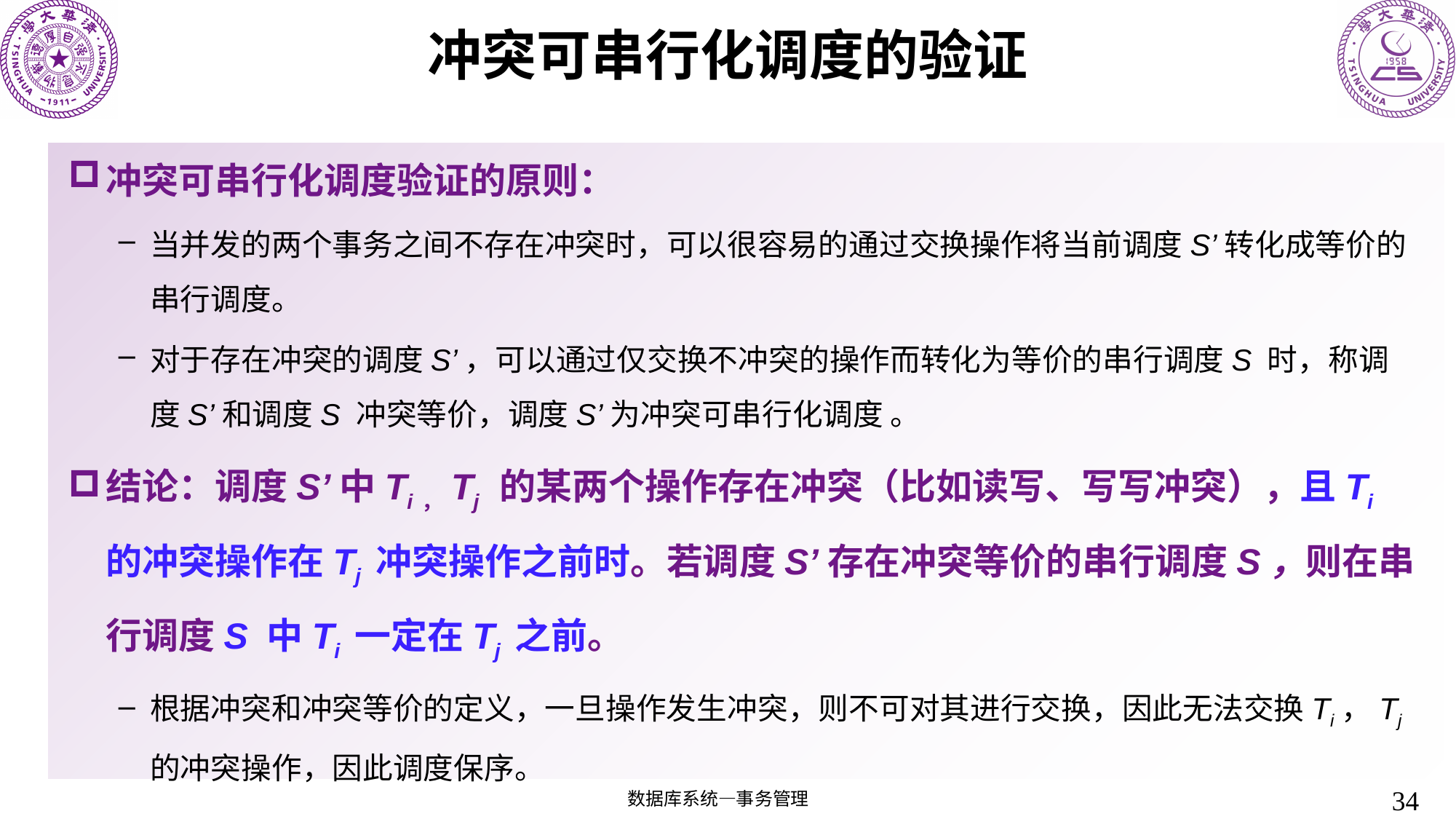

# 冲突可串行化调度的验证
冲突可串行化调度验证的原则：
当并发的两个事务之间不存在冲突时，可以很容易的通过交换操作将当前调度S’转化成等价的串行调度。
对于存在冲突的调度S’，可以通过仅交换不冲突的操作而转化为等价的串行调度S 时，称调度S’和调度S 冲突等价，调度S’为冲突可串行化调度 。
结论：调度S’中Ti，Tj  的某两个操作存在冲突（比如读写、写写冲突），且Ti 的冲突操作在Tj 冲突操作之前时。若调度S’存在冲突等价的串行调度S，则在串行调度S 中Ti 一定在Tj 之前。
根据冲突和冲突等价的定义，一旦操作发生冲突，则不可对其进行交换，因此无法交换Ti，Tj的冲突操作，因此调度保序。

34
数据库系统—事务管理